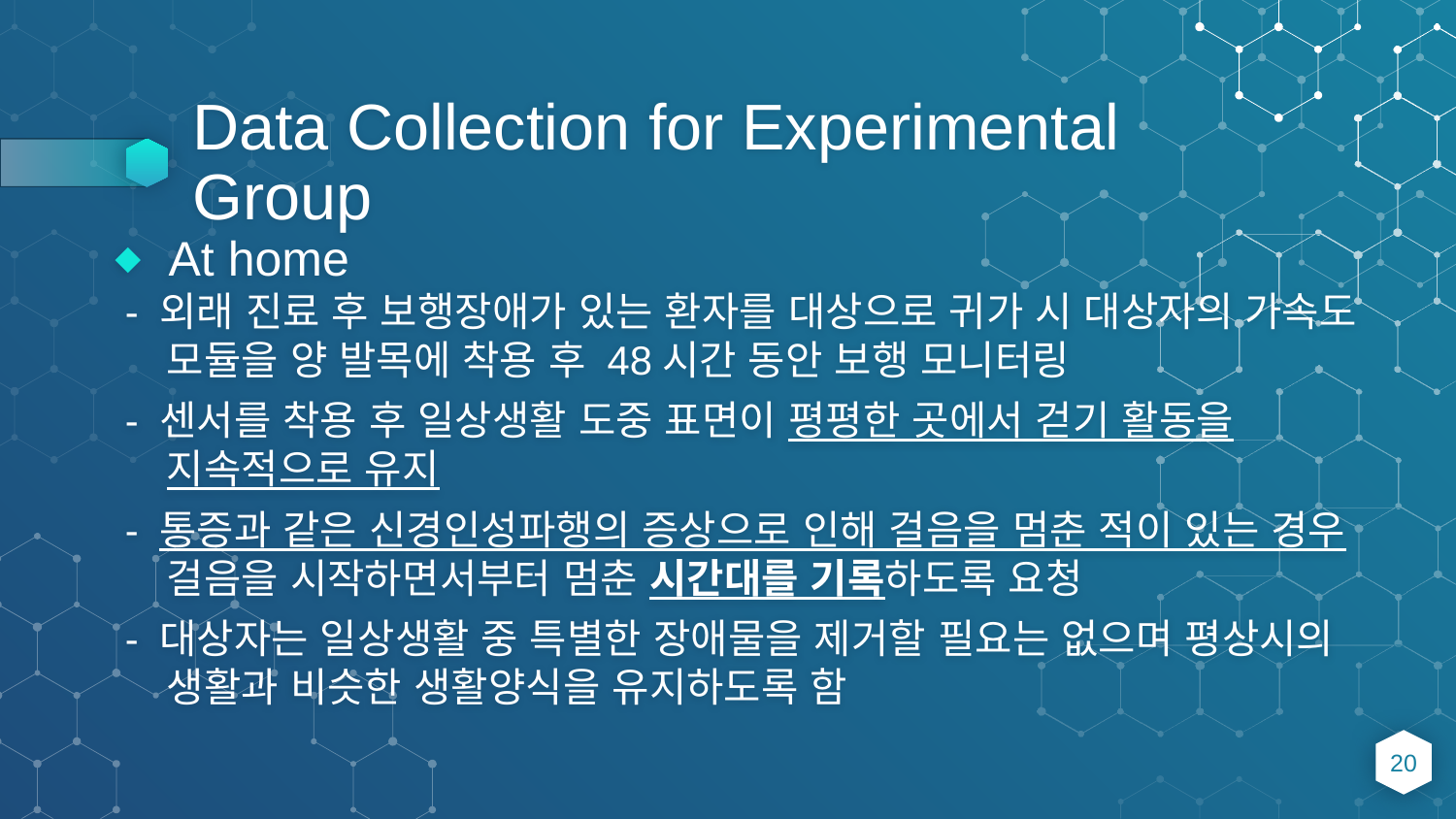

# Data Collection for Experimental Group
At home
 - 외래 진료 후 보행장애가 있는 환자를 대상으로 귀가 시 대상자의 가속도 모듈을 양 발목에 착용 후 48시간 동안 보행 모니터링
 - 센서를 착용 후 일상생활 도중 표면이 평평한 곳에서 걷기 활동을 지속적으로 유지
 - 통증과 같은 신경인성파행의 증상으로 인해 걸음을 멈춘 적이 있는 경우 걸음을 시작하면서부터 멈춘 시간대를 기록하도록 요청
 - 대상자는 일상생활 중 특별한 장애물을 제거할 필요는 없으며 평상시의 생활과 비슷한 생활양식을 유지하도록 함

20